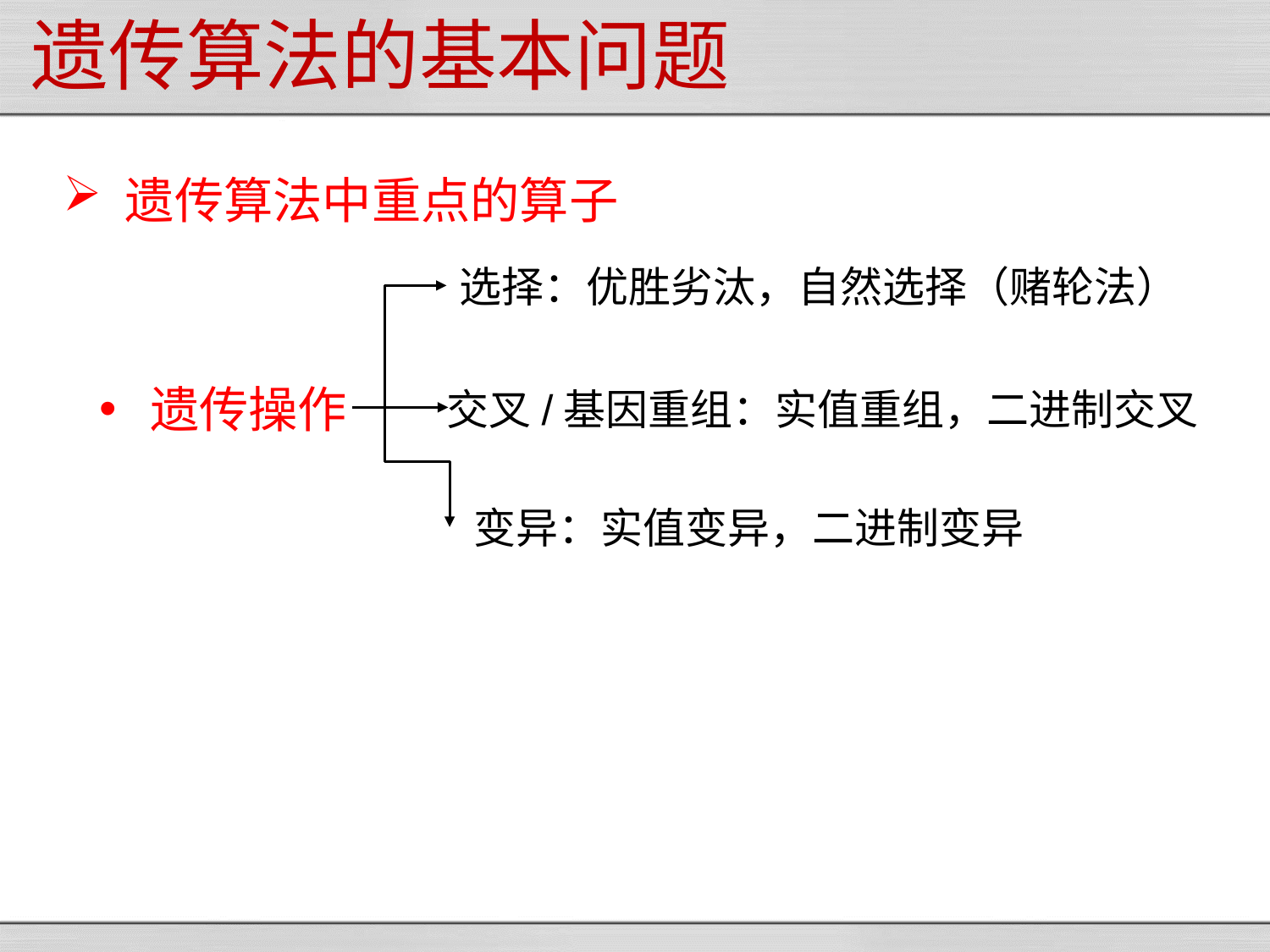

# 遗传算法的基本问题
遗传算法中重点的算子

遗传操作
选择：优胜劣汰，自然选择（赌轮法）
交叉/基因重组：实值重组，二进制交叉
变异：实值变异，二进制变异